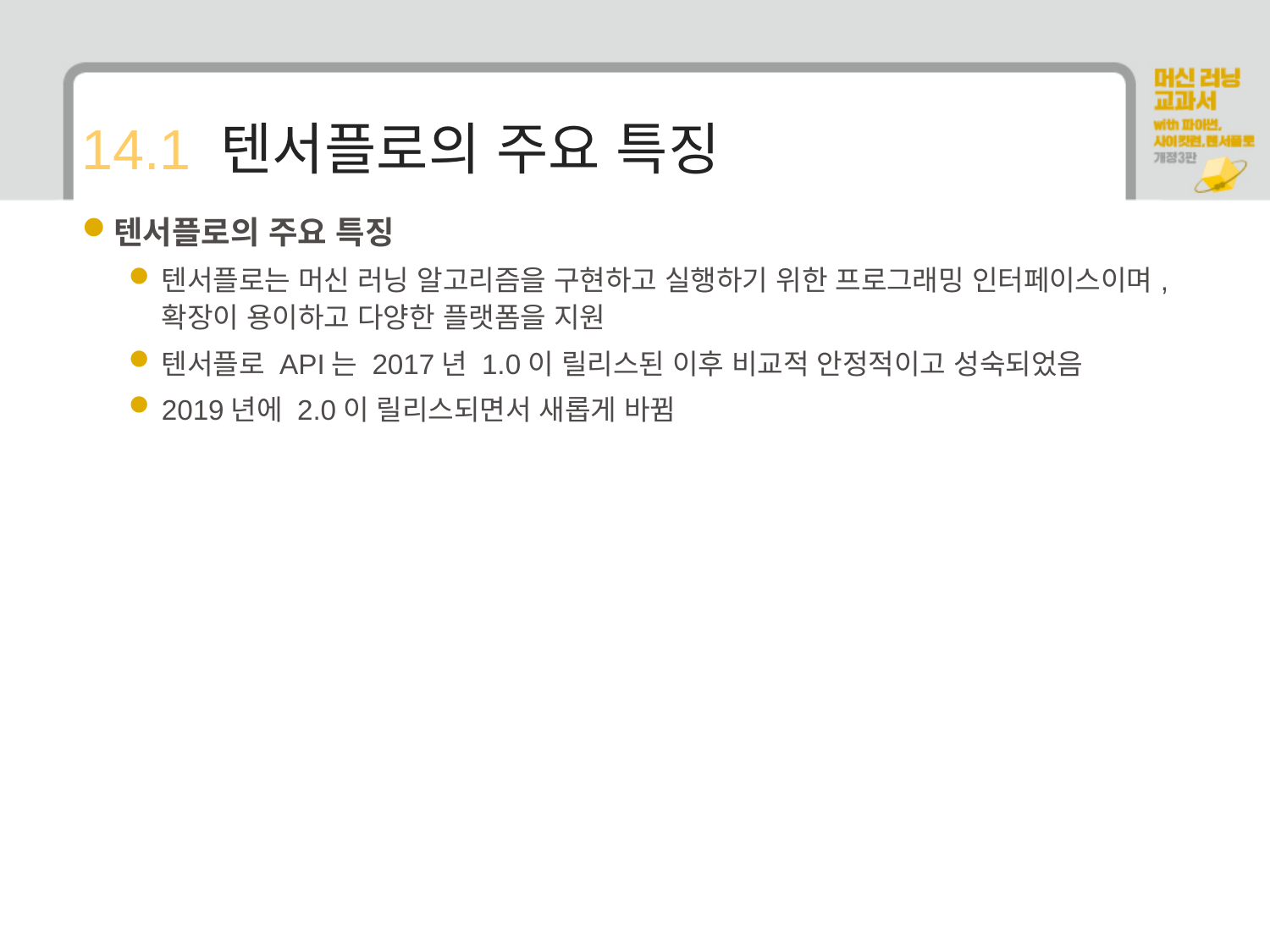

# 14.1 텐서플로의 주요 특징
텐서플로의 주요 특징
텐서플로는 머신 러닝 알고리즘을 구현하고 실행하기 위한 프로그래밍 인터페이스이며, 확장이 용이하고 다양한 플랫폼을 지원
텐서플로 API는 2017년 1.0이 릴리스된 이후 비교적 안정적이고 성숙되었음
2019년에 2.0이 릴리스되면서 새롭게 바뀜